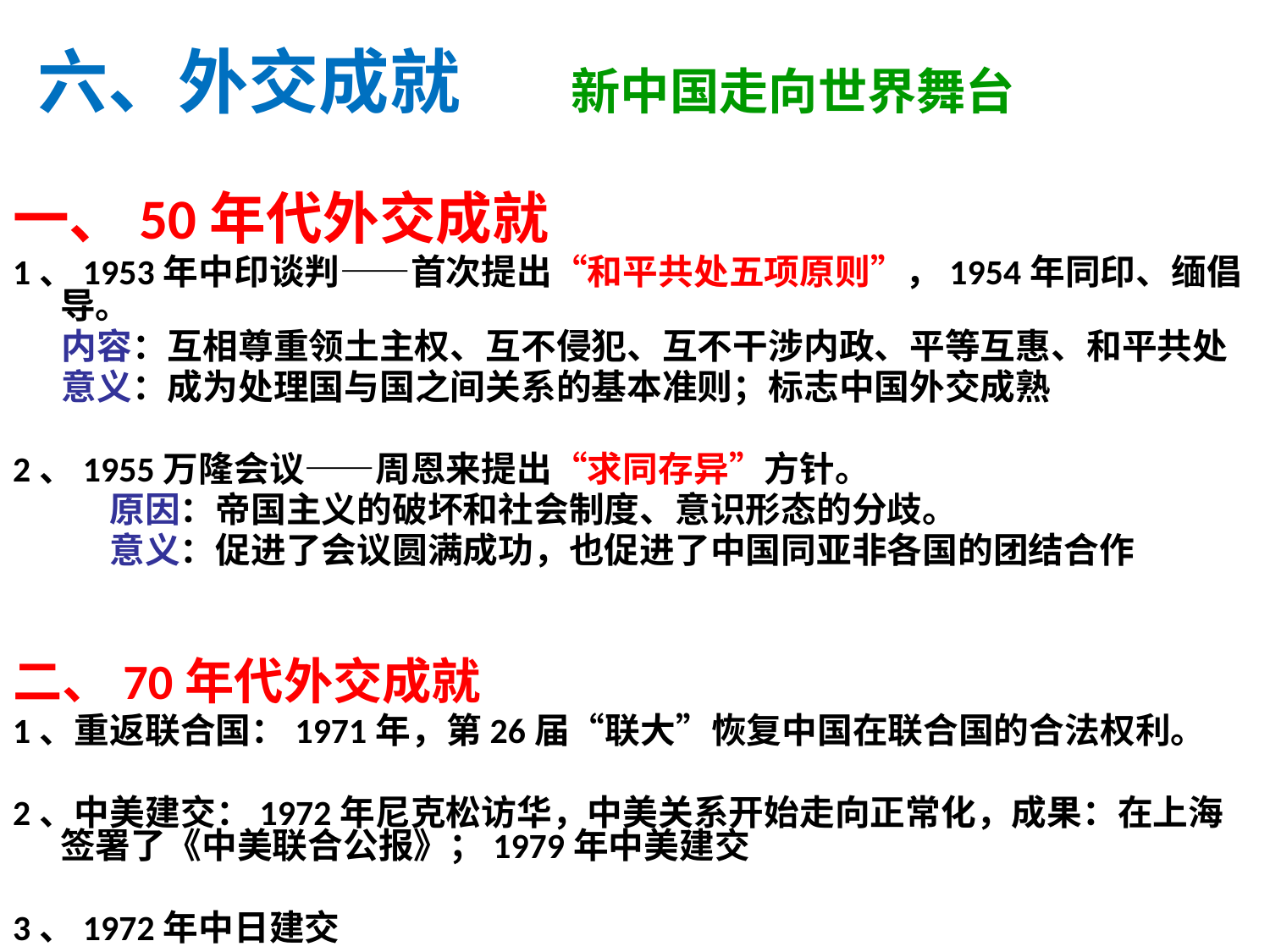

六、外交成就
新中国走向世界舞台

一、50年代外交成就
1、1953年中印谈判——首次提出“和平共处五项原则”，1954年同印、缅倡导。
     内容：互相尊重领土主权、互不侵犯、互不干涉内政、平等互惠、和平共处
     意义：成为处理国与国之间关系的基本准则；标志中国外交成熟

2、1955万隆会议——周恩来提出“求同存异”方针。
           原因：帝国主义的破坏和社会制度、意识形态的分歧。
           意义：促进了会议圆满成功，也促进了中国同亚非各国的团结合作

二、70年代外交成就
1、重返联合国：1971年，第26届“联大”恢复中国在联合国的合法权利。

2、中美建交：1972年尼克松访华，中美关系开始走向正常化，成果：在上海签署了《中美联合公报》；1979年中美建交

3、1972年中日建交